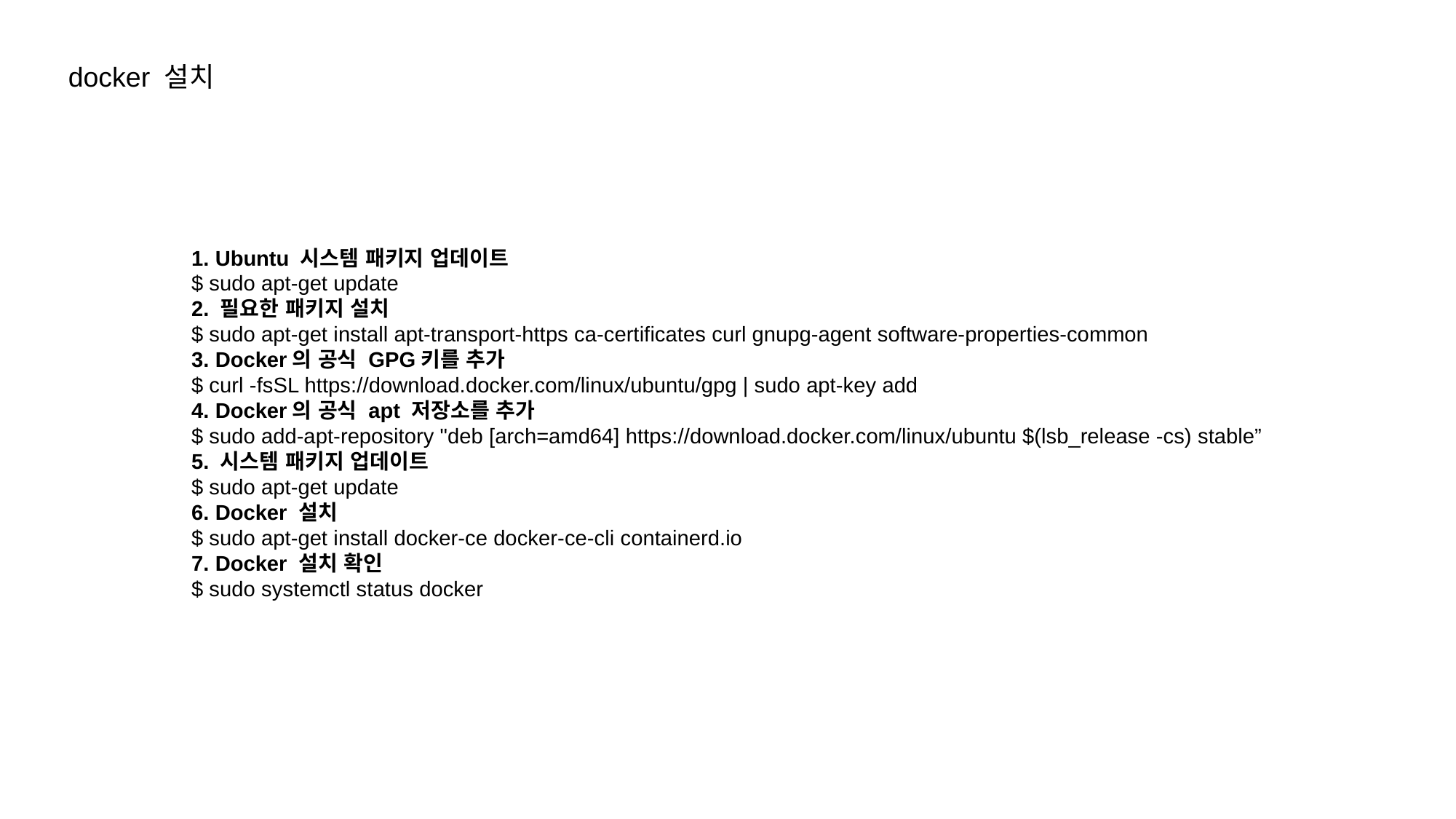

docker 설치
1. Ubuntu 시스템 패키지 업데이트
$ sudo apt-get update
2. 필요한 패키지 설치
$ sudo apt-get install apt-transport-https ca-certificates curl gnupg-agent software-properties-common
3. Docker의 공식 GPG키를 추가
$ curl -fsSL https://download.docker.com/linux/ubuntu/gpg | sudo apt-key add
4. Docker의 공식 apt 저장소를 추가
$ sudo add-apt-repository "deb [arch=amd64] https://download.docker.com/linux/ubuntu $(lsb_release -cs) stable”
5. 시스템 패키지 업데이트
$ sudo apt-get update
6. Docker 설치
$ sudo apt-get install docker-ce docker-ce-cli containerd.io
7. Docker 설치 확인
$ sudo systemctl status docker